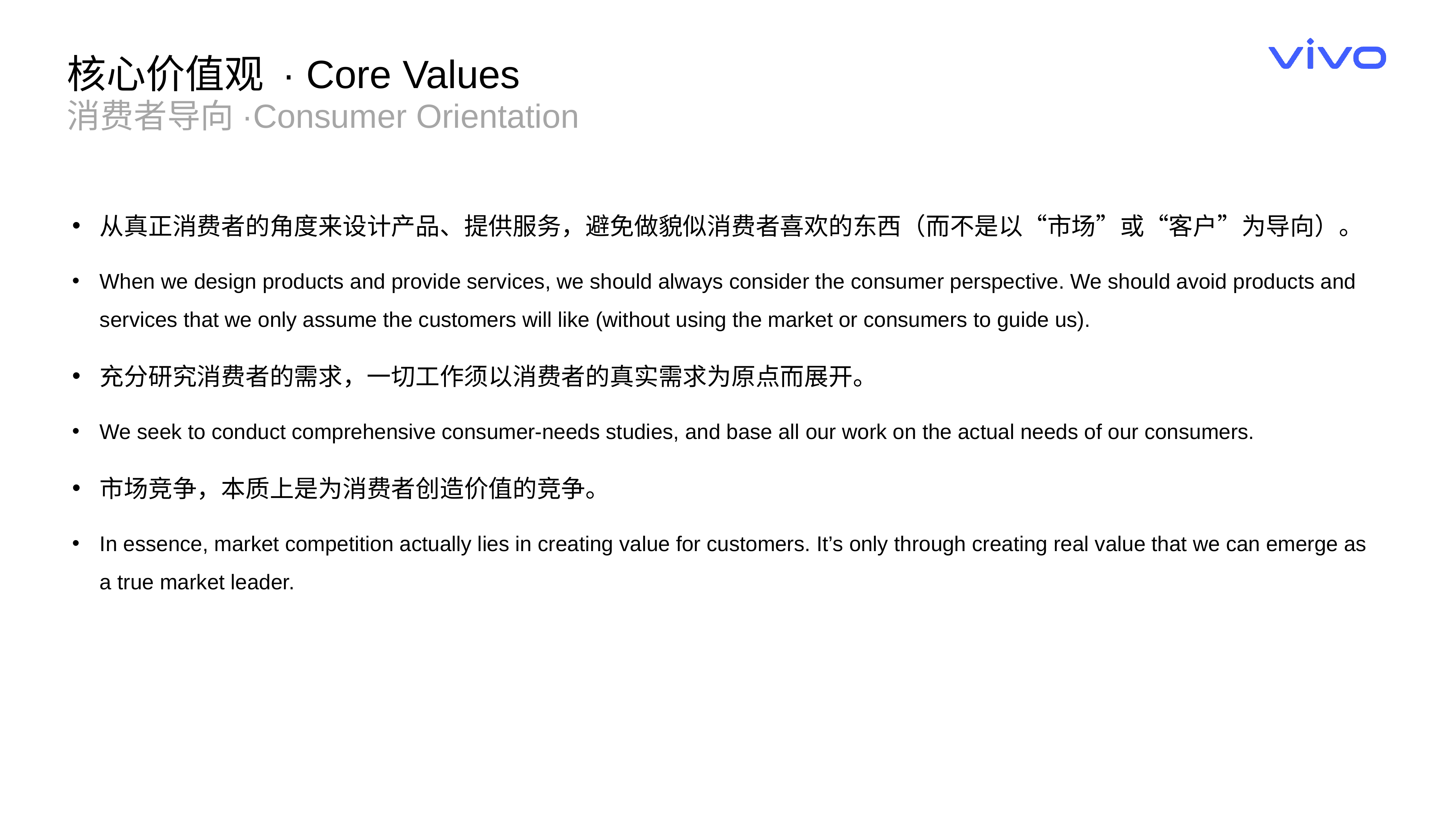

核心价值观 · Core Values
消费者导向·Consumer Orientation
从真正消费者的角度来设计产品、提供服务，避免做貌似消费者喜欢的东西（而不是以“市场”或“客户”为导向）。
When we design products and provide services, we should always consider the consumer perspective. We should avoid products and services that we only assume the customers will like (without using the market or consumers to guide us).
充分研究消费者的需求，一切工作须以消费者的真实需求为原点而展开。
We seek to conduct comprehensive consumer-needs studies, and base all our work on the actual needs of our consumers.
市场竞争，本质上是为消费者创造价值的竞争。
In essence, market competition actually lies in creating value for customers. It’s only through creating real value that we can emerge as a true market leader.